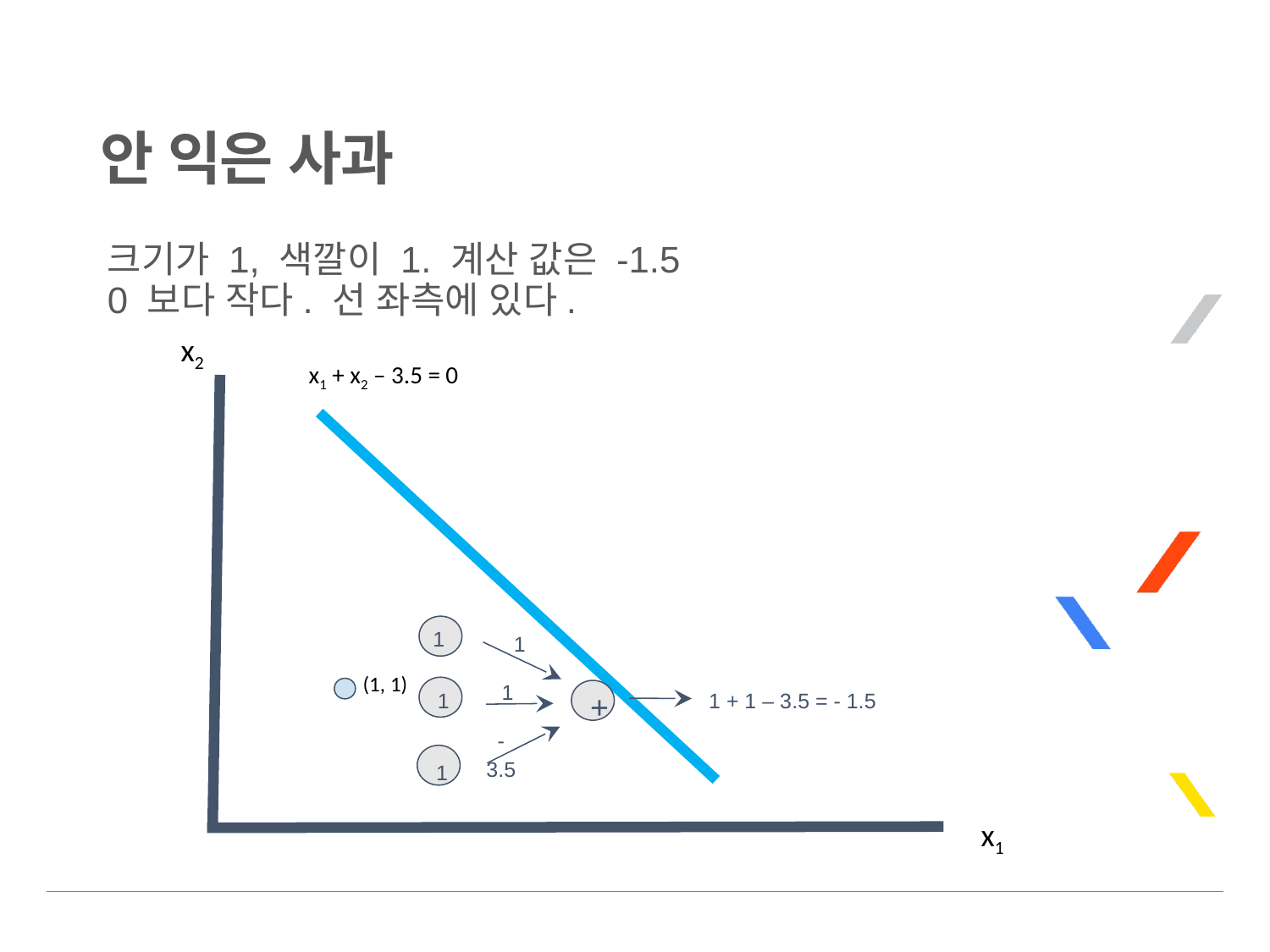

# 안 익은 사과
크기가 1, 색깔이 1. 계산 값은 -1.5
0 보다 작다. 선 좌측에 있다.
x2
 x1 + x2 – 3.5 = 0
1
1

(1, 1)
1
+
1
1 + 1 – 3.5 = - 1.5

-3.5
1

x1